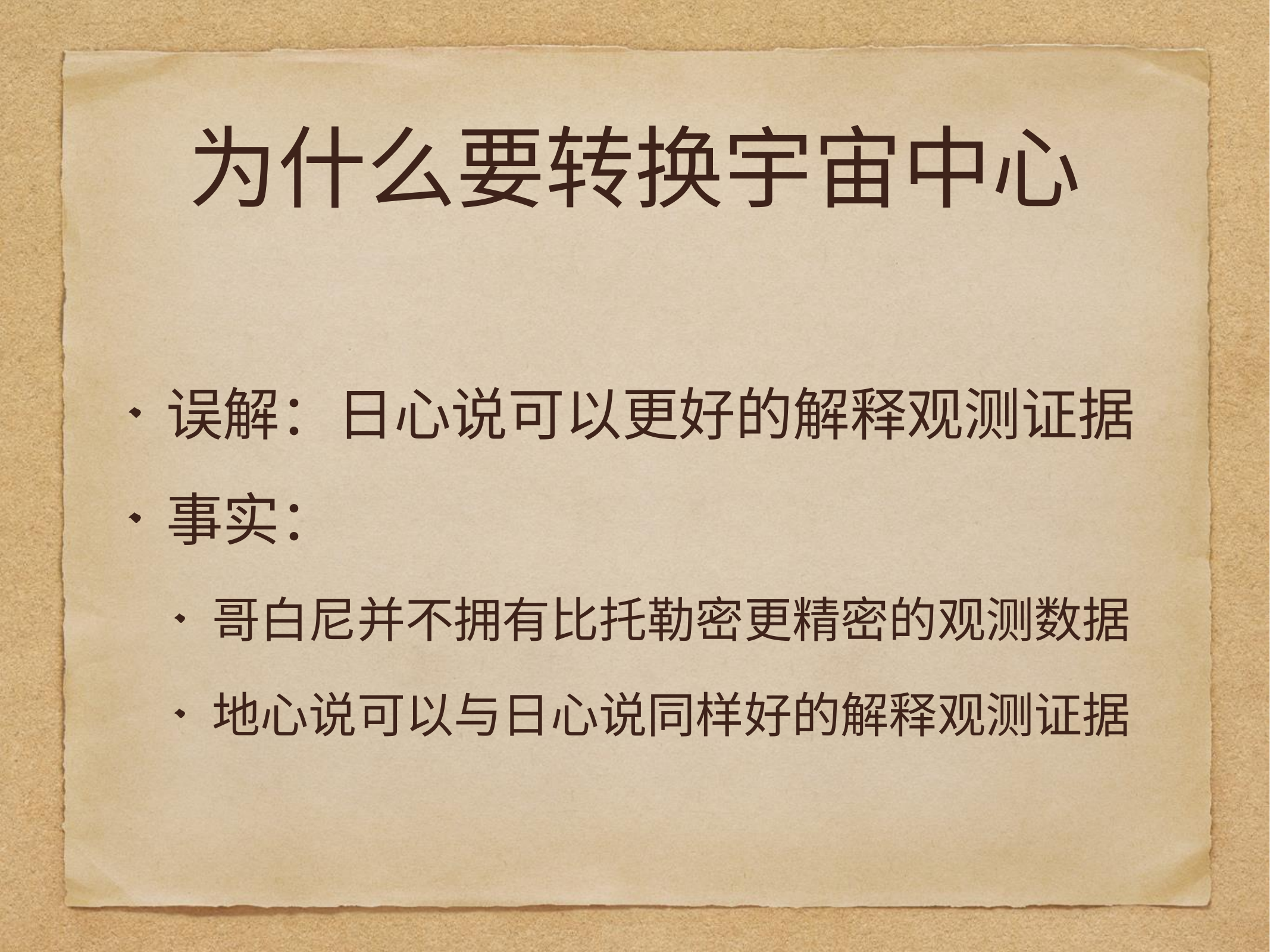

# 为什么要转换宇宙中心
误解：日心说可以更好的解释观测证据
事实：
哥白尼并不拥有比托勒密更精密的观测数据
地心说可以与日心说同样好的解释观测证据